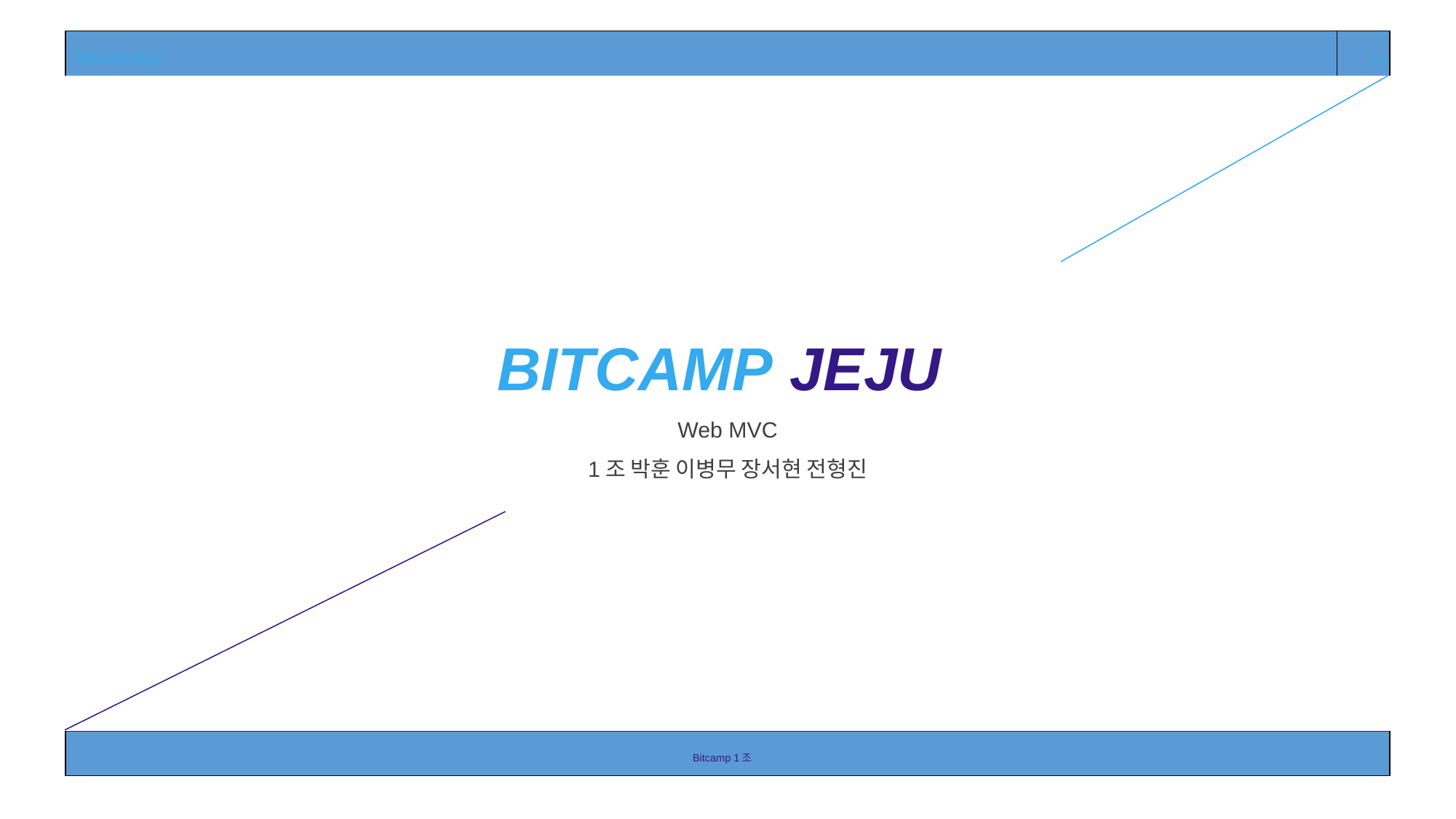

| BitcampJeju | A+ |
| --- | --- |
BITCAMP JEJU
Web MVC
1조 박훈 이병무 장서현 전형진
| Bitcamp 1조 |
| --- |